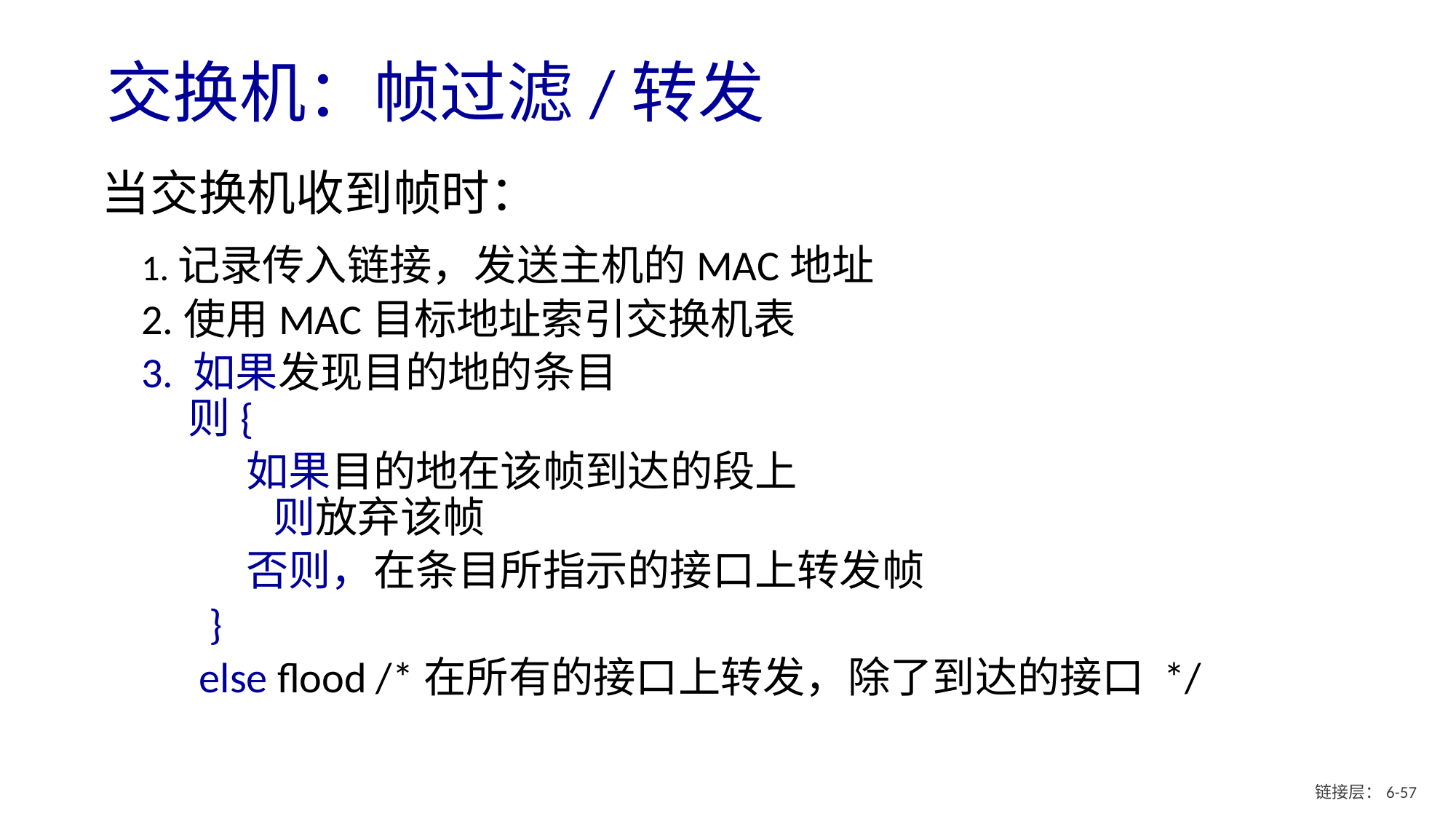

# 交换机：帧过滤/转发
当交换机收到帧时：
1.记录传入链接，发送主机的MAC地址
2.使用MAC目标地址索引交换机表
3. 如果发现目的地的条目
  则{
          如果目的地在该帧到达的段上
           则放弃该帧
          否则，在条目所指示的接口上转发帧
       }
      else flood /*在所有的接口上转发，除了到达的接口 */

链接层：6-57